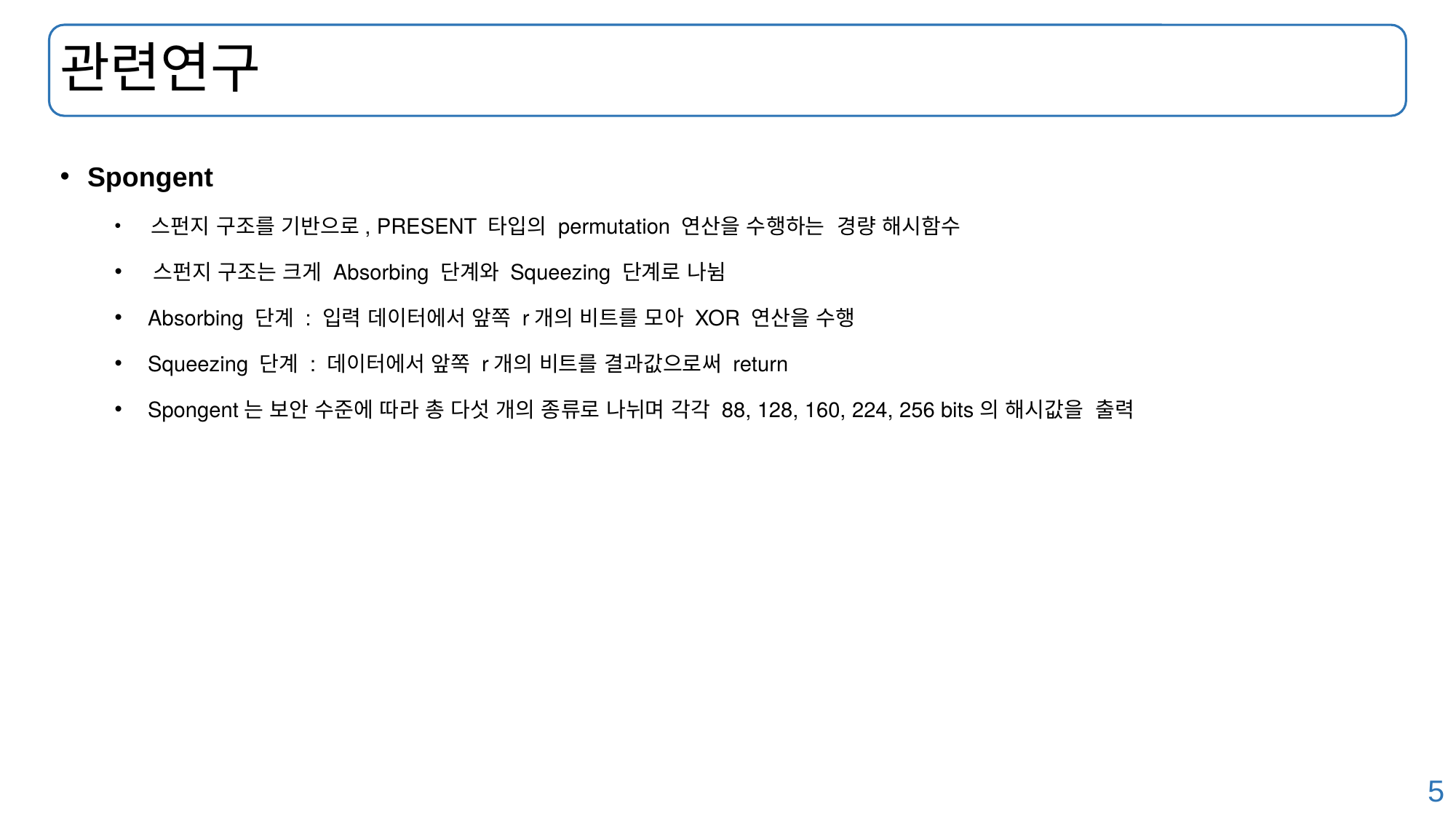

# 관련연구
Spongent
 스펀지 구조를 기반으로, PRESENT 타입의 permutation 연산을 수행하는  경량 해시함수
 스펀지 구조는 크게 Absorbing 단계와 Squeezing 단계로 나뉨
 Absorbing 단계 : 입력 데이터에서 앞쪽 r개의 비트를 모아 XOR 연산을 수행
 Squeezing 단계 : 데이터에서 앞쪽 r개의 비트를 결과값으로써 return
 Spongent는 보안 수준에 따라 총 다섯 개의 종류로 나뉘며 각각 88, 128, 160, 224, 256 bits의 해시값을  출력